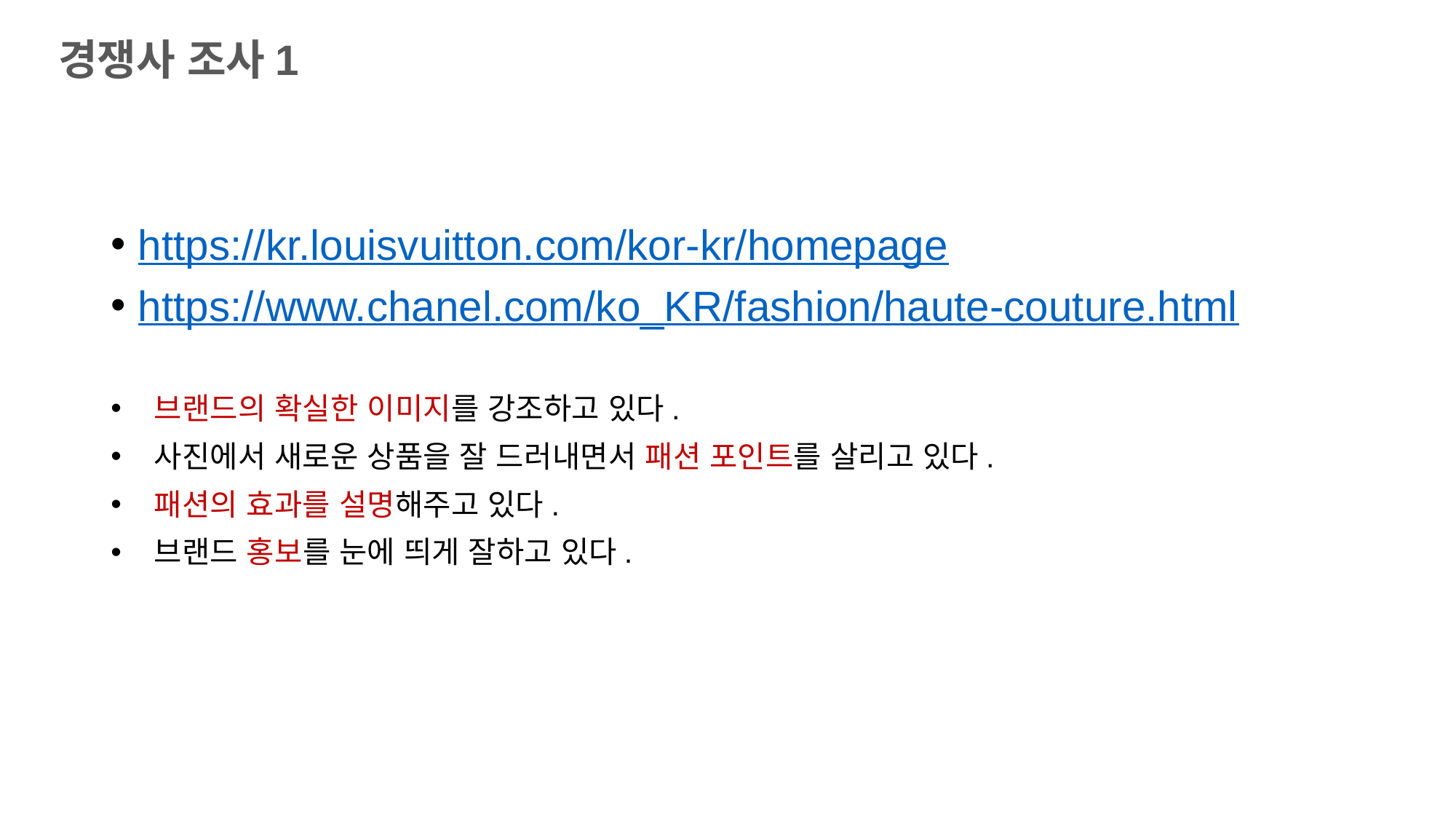

경쟁사 조사1
https://kr.louisvuitton.com/kor-kr/homepage
https://www.chanel.com/ko_KR/fashion/haute-couture.html

 브랜드의 확실한 이미지를 강조하고 있다.
 사진에서 새로운 상품을 잘 드러내면서 패션 포인트를 살리고 있다.
 패션의 효과를 설명해주고 있다.
 브랜드 홍보를 눈에 띄게 잘하고 있다.